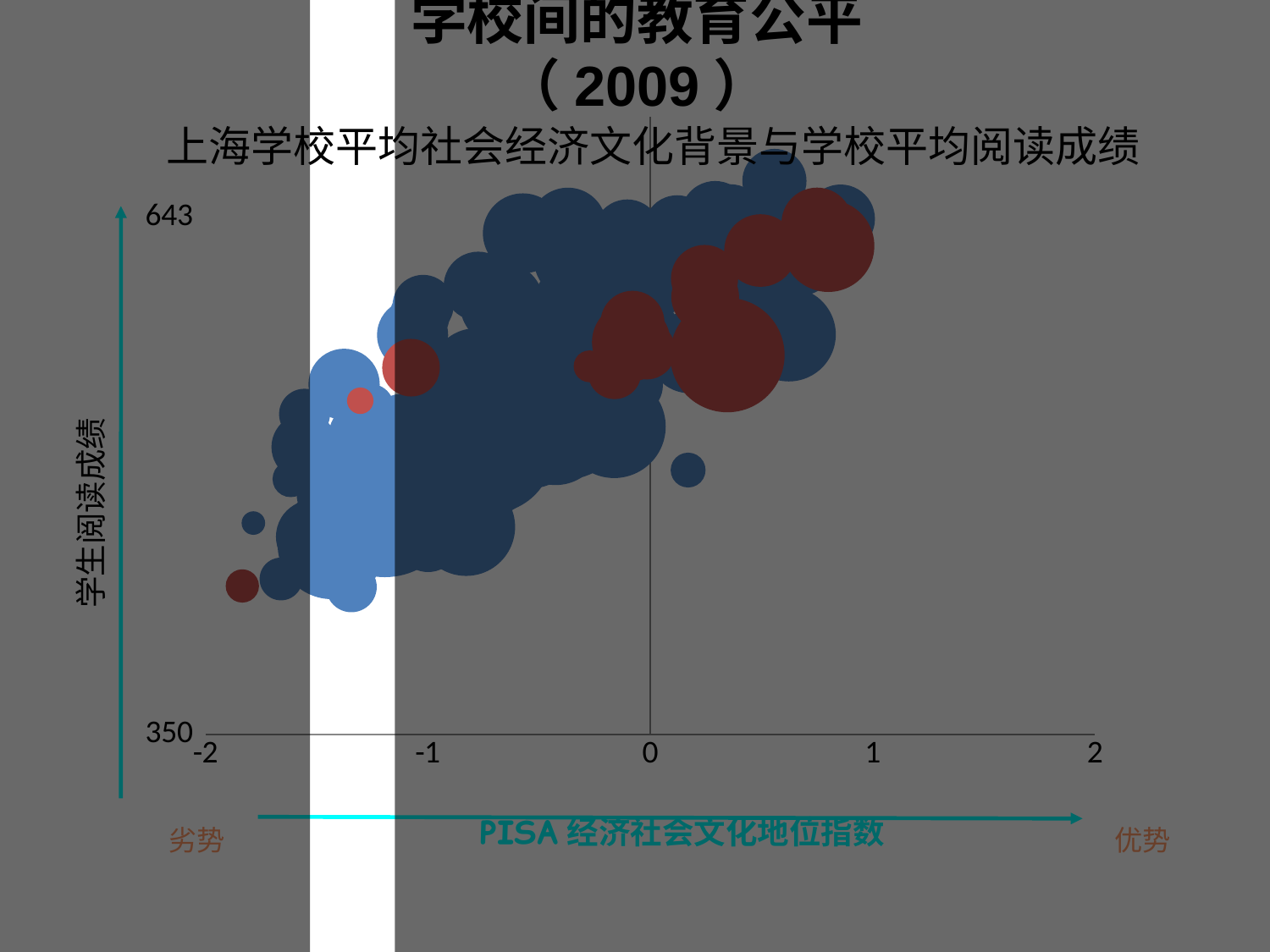

学校间的教育公平
（2009）

### Chart

| Category | read_puburban | read_private | read_pubrural |
|---|---|---|---|
上海学校平均社会经济文化背景与学校平均阅读成绩

学生阅读成绩
PISA经济社会文化地位指数
劣势

优势